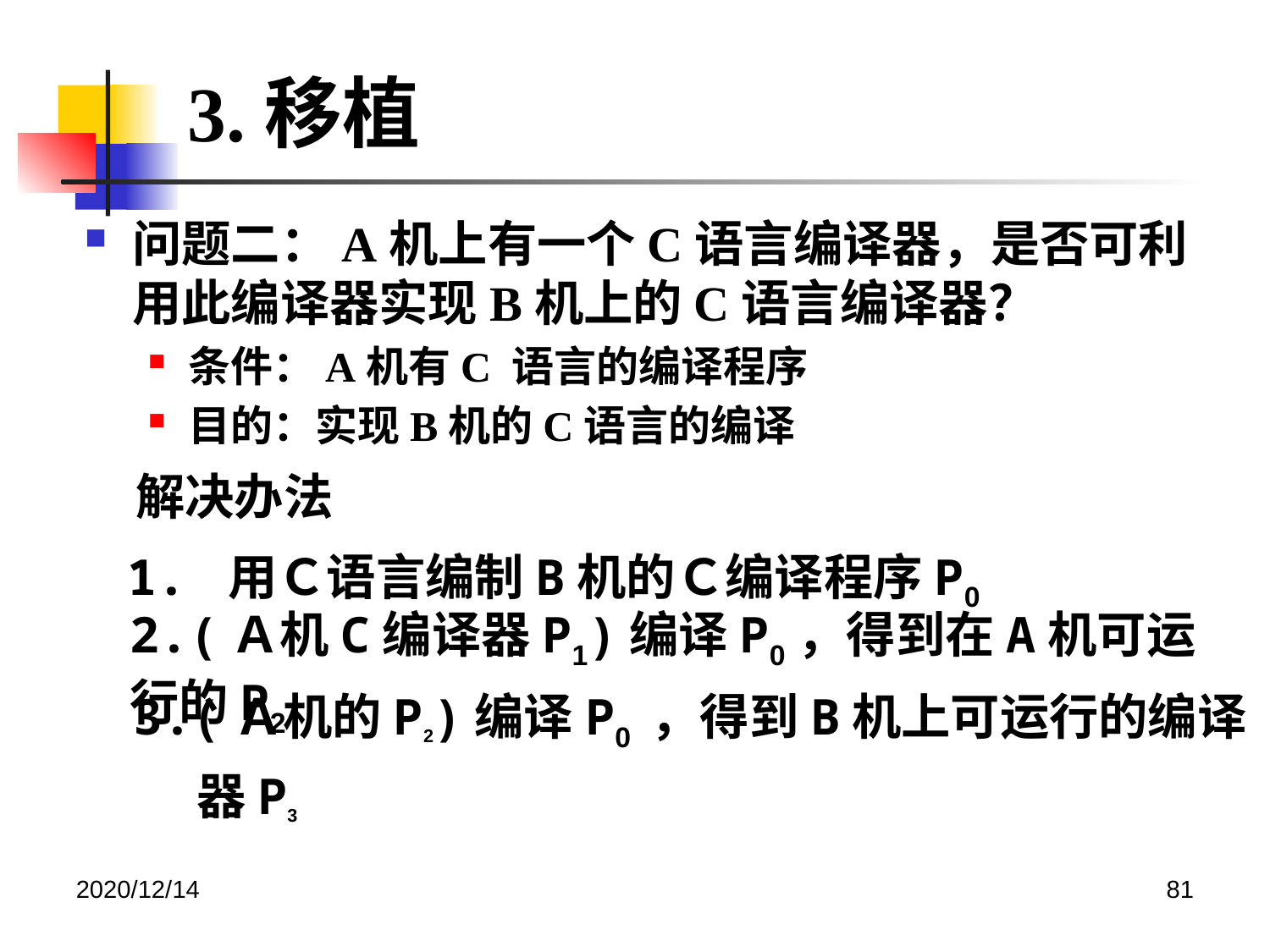

3.移植
问题二：A机上有一个C语言编译器，是否可利用此编译器实现B机上的C语言编译器？
条件：A机有C 语言的编译程序
目的：实现B机的C语言的编译
解决办法
1. 用Ｃ语言编制B机的Ｃ编译程序P0
2.(Ａ机C编译器P1)编译P0，得到在A机可运行的P2

3.(Ａ机的P2)编译P0 ，得到B机上可运行的编译器P3
2020/12/14
81